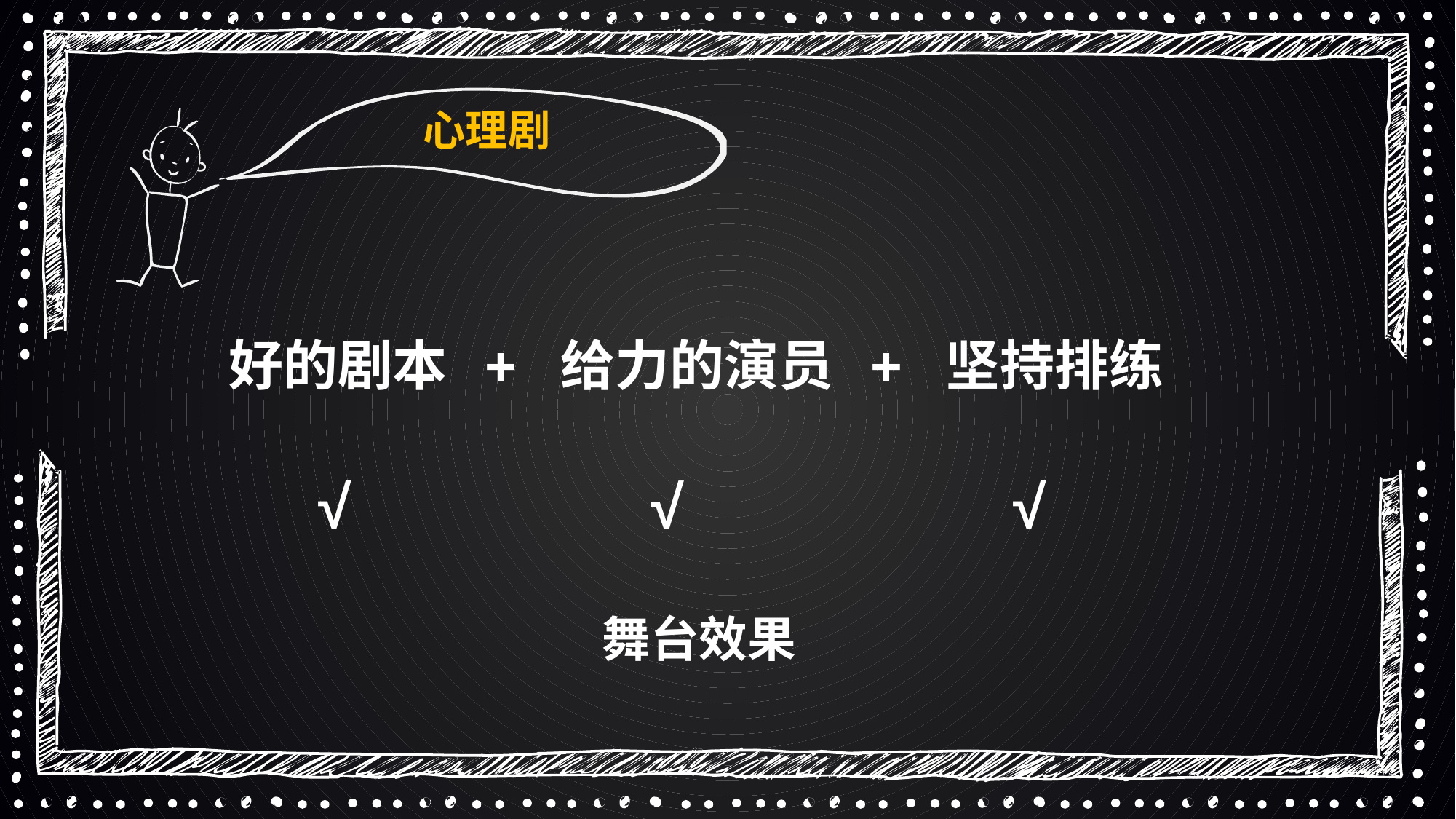

心理剧
好的剧本  +  给力的演员  +  坚持排练
√
√
√
舞台效果